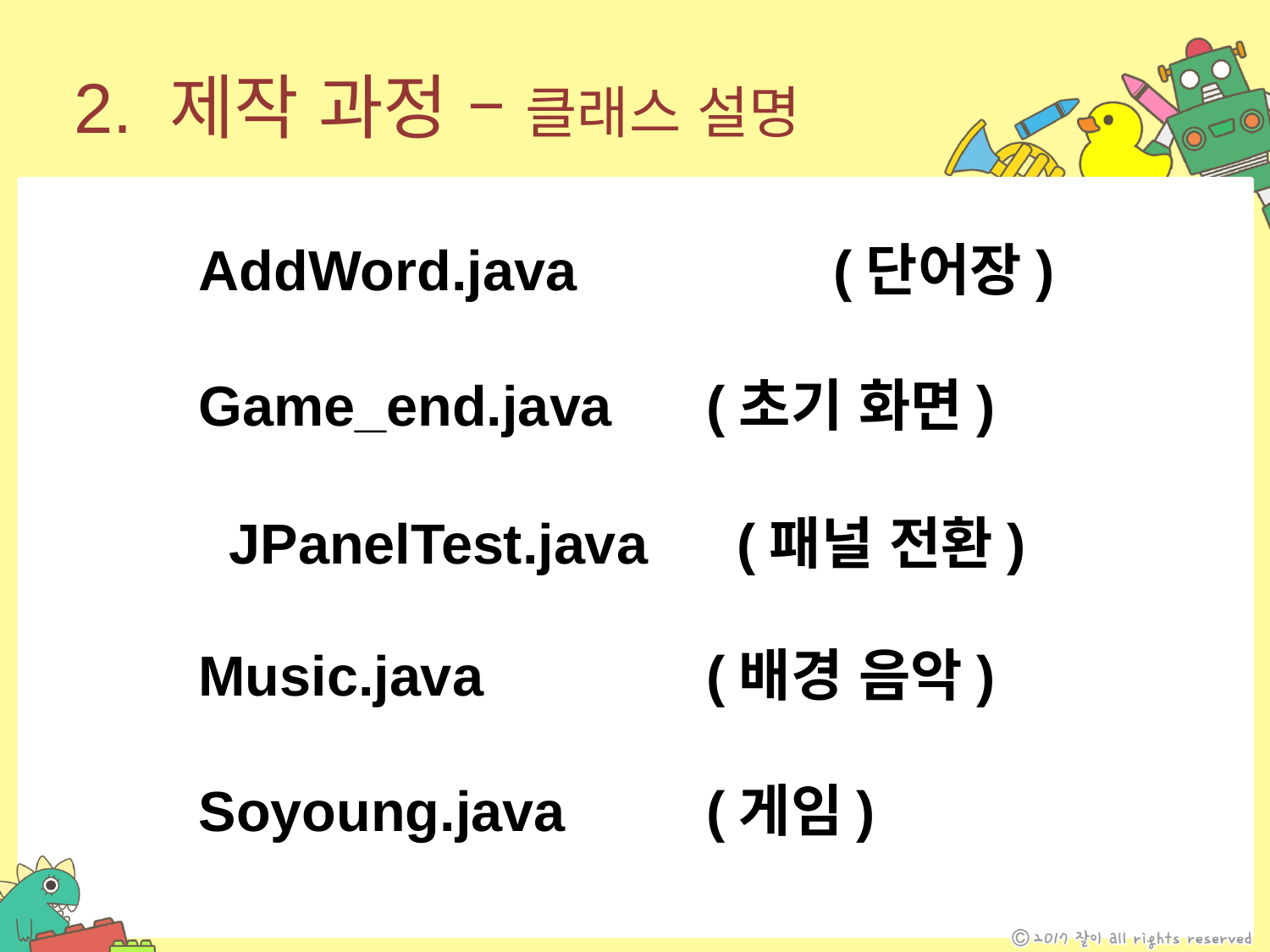

2. 제작 과정 – 클래스 설명
AddWord.java 		(단어장)

Game_end.java	(초기 화면)

Music.java 		(배경 음악)

Soyoung.java		(게임)
JPanelTest.java 	(패널 전환)